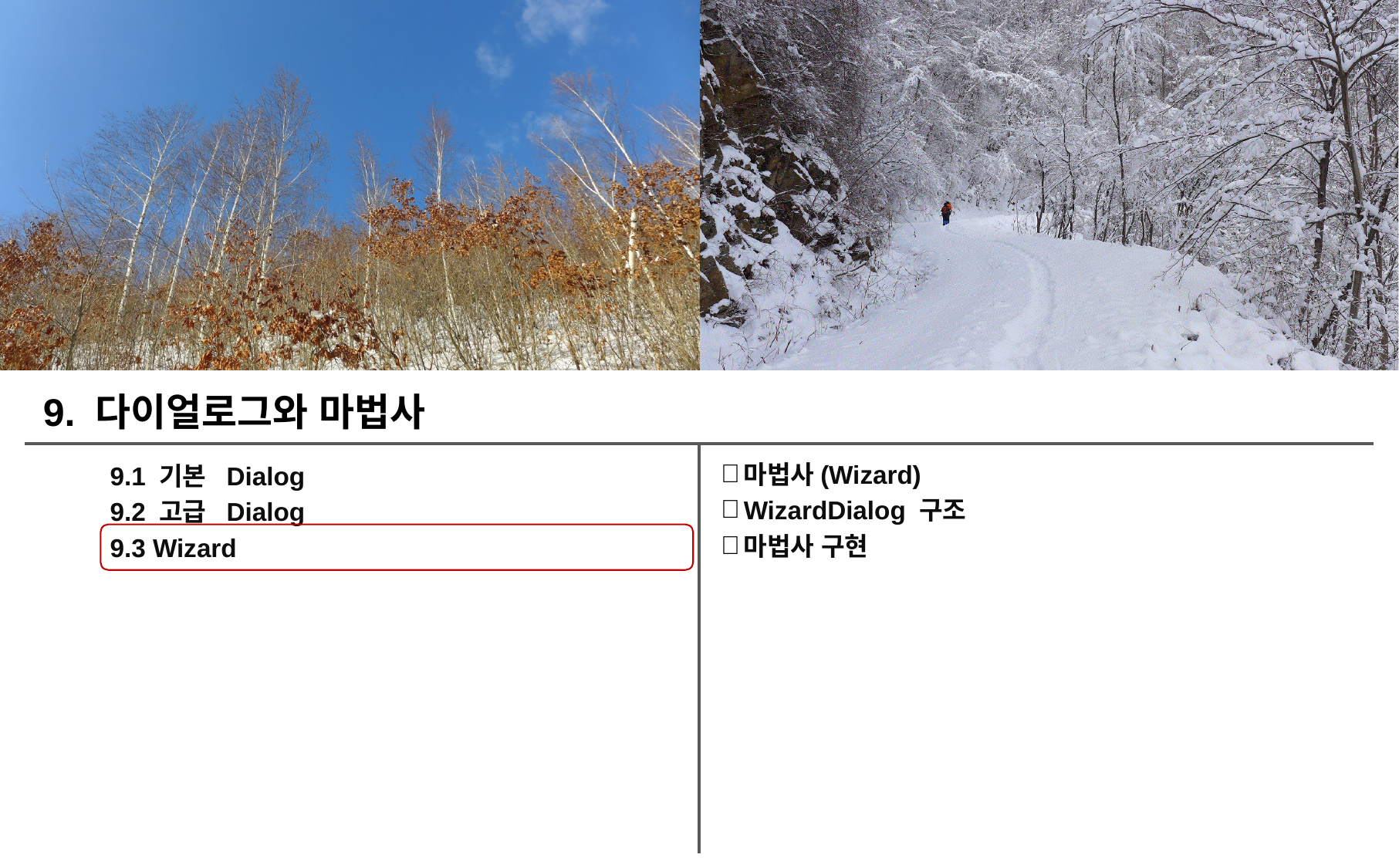

9. 다이얼로그와 마법사
마법사(Wizard)
WizardDialog 구조
마법사 구현
9.1 기본  Dialog
9.2 고급  Dialog
9.3 Wizard